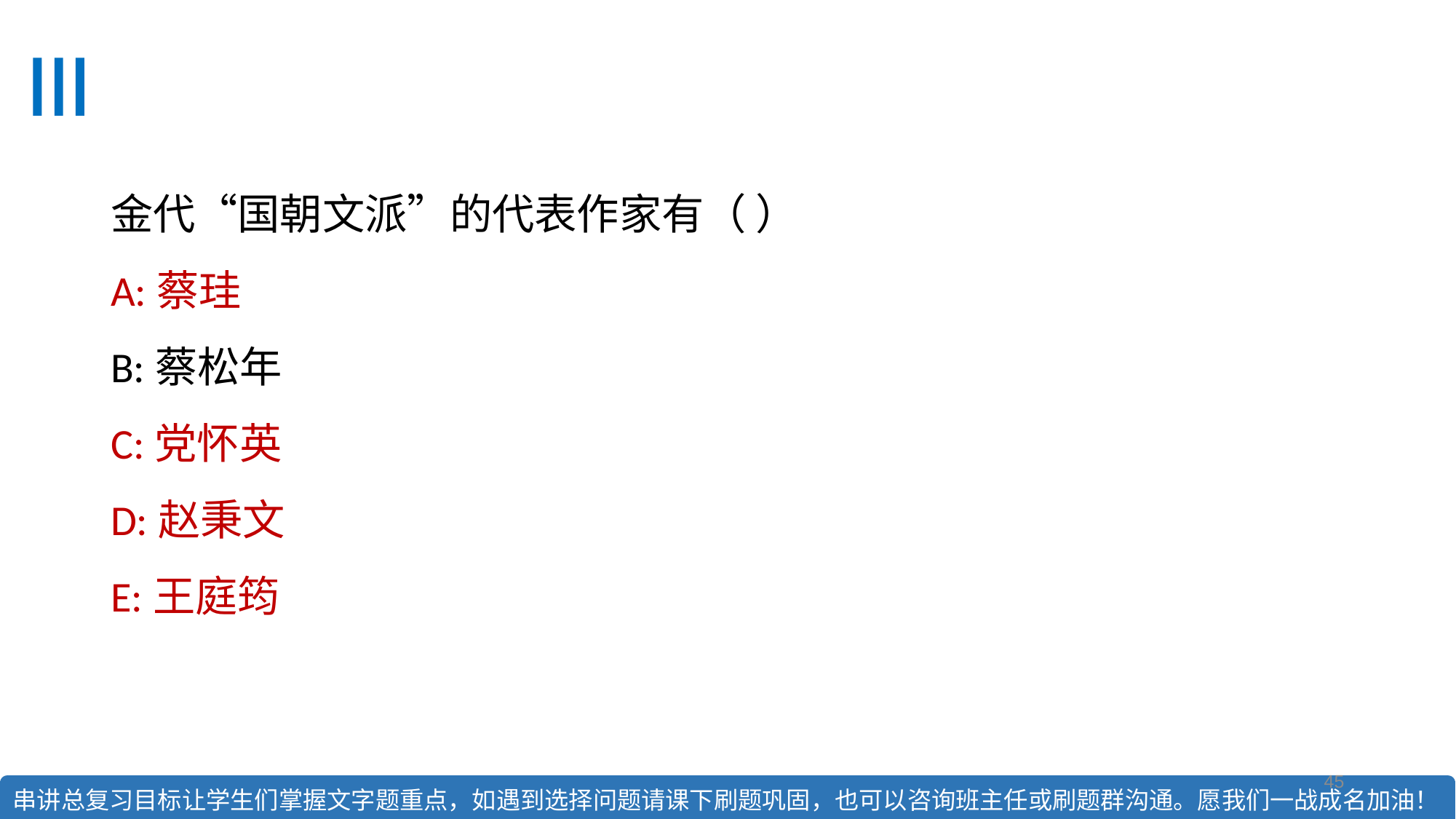

#
金代“国朝文派”的代表作家有（ ）
A:蔡珪
B:蔡松年
C:党怀英
D:赵秉文
E:王庭筠
45